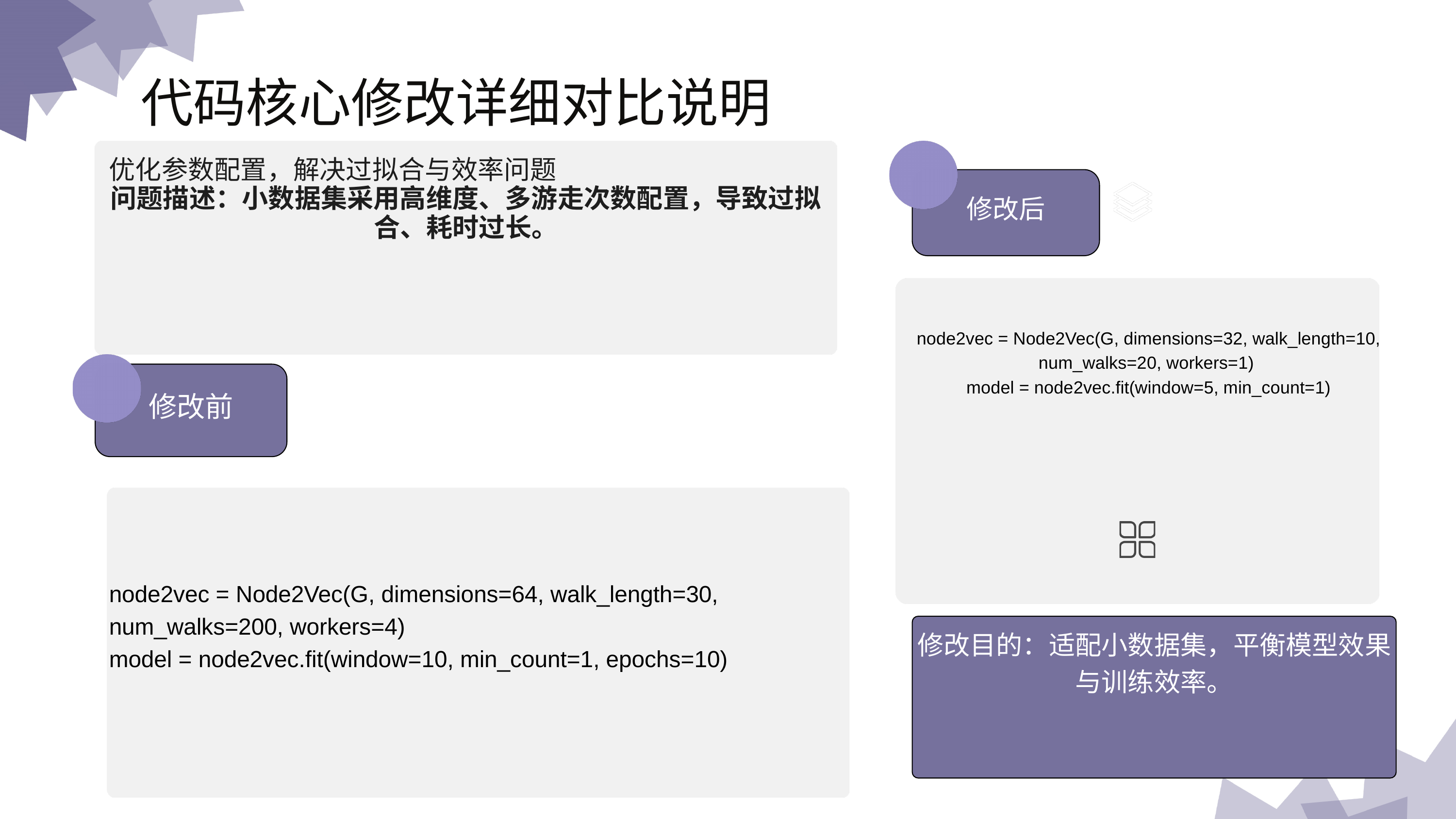

代码核⼼修改详细对⽐说明

优化参数配置，解决过拟合与效率问题
问题描述：⼩数据集采⽤⾼维度、多游⾛次数配置，导致过拟合、耗时过⻓。

修改后

node2vec = Node2Vec(G, dimensions=32, walk_length=10, num_walks=20, workers=1)
model = node2vec.fit(window=5, min_count=1)

修改前

node2vec = Node2Vec(G, dimensions=64, walk_length=30, num_walks=200, workers=4)
model = node2vec.fit(window=10, min_count=1, epochs=10)

演示文稿是一种实用的工具，可以是演示，演讲，报告等。大部分时间，它们都是在为观众服务。

修改⽬的：适配⼩数据集，平衡模型效果与训练效率。